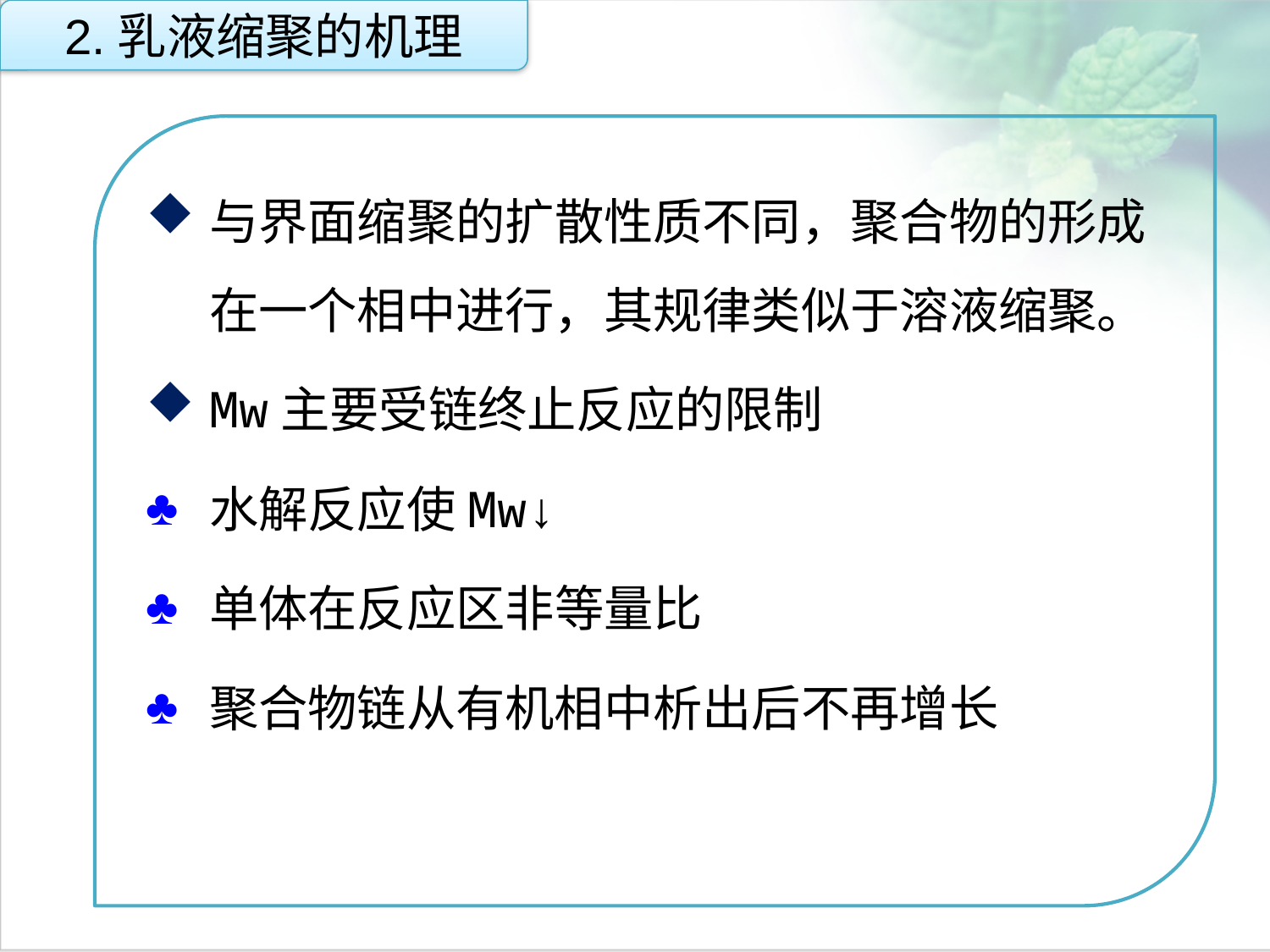

2.乳液缩聚的机理
与界面缩聚的扩散性质不同，聚合物的形成在一个相中进行，其规律类似于溶液缩聚。
Mw主要受链终止反应的限制
水解反应使Mw↓
单体在反应区非等量比
聚合物链从有机相中析出后不再增长
点击添加文本
点击添加文本
点击添加文本
点击添加文本